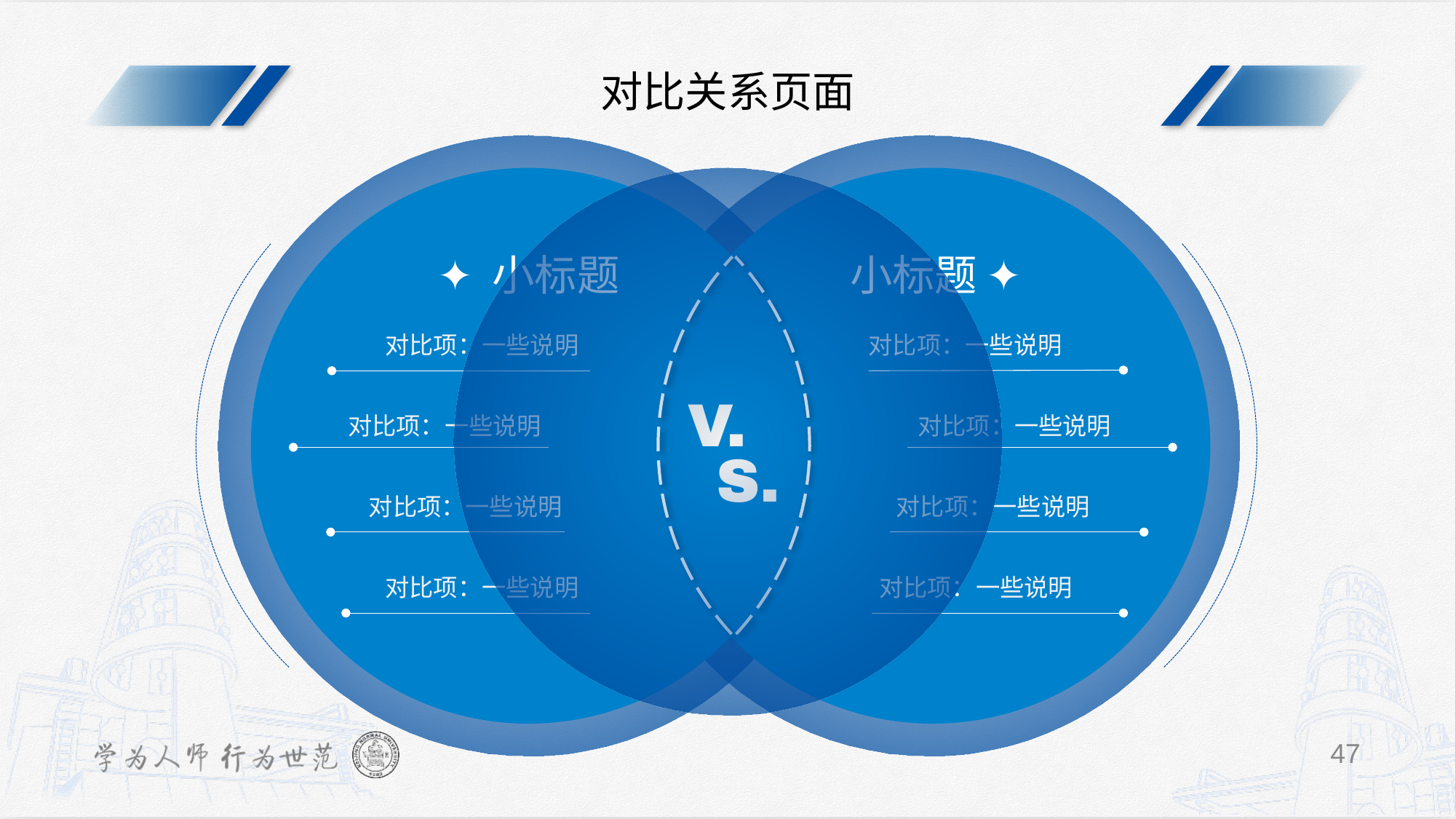

对比关系页面

✦ 小标题
小标题 ✦
对比项：一些说明
对比项：一些说明
V.
S.
对比项：一些说明
对比项：一些说明
对比项：一些说明
对比项：一些说明
对比项：一些说明
对比项：一些说明